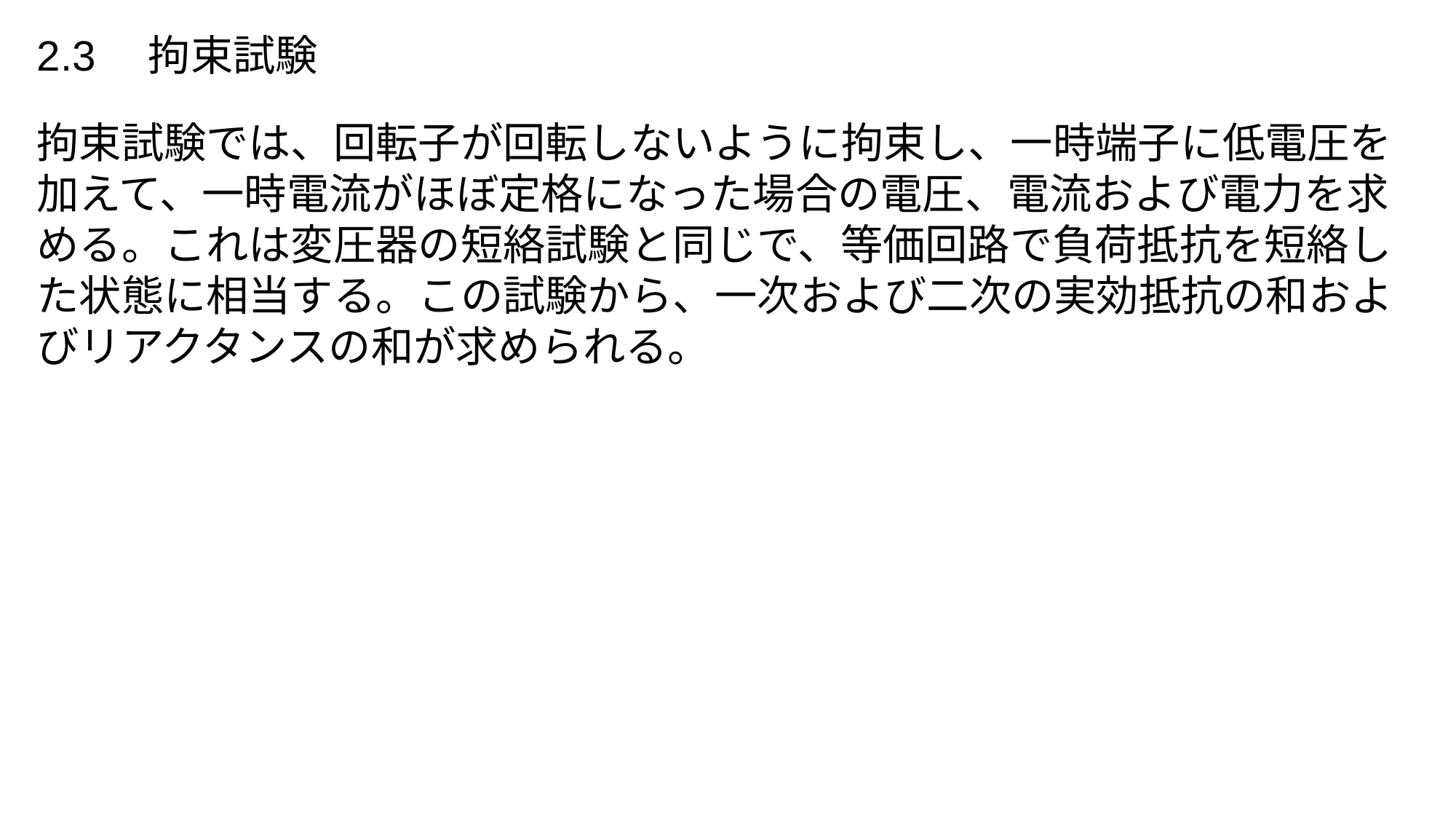

2.3　拘束試験
拘束試験では、回転子が回転しないように拘束し、一時端子に低電圧を加えて、一時電流がほぼ定格になった場合の電圧、電流および電力を求める。これは変圧器の短絡試験と同じで、等価回路で負荷抵抗を短絡した状態に相当する。この試験から、一次および二次の実効抵抗の和およびリアクタンスの和が求められる。